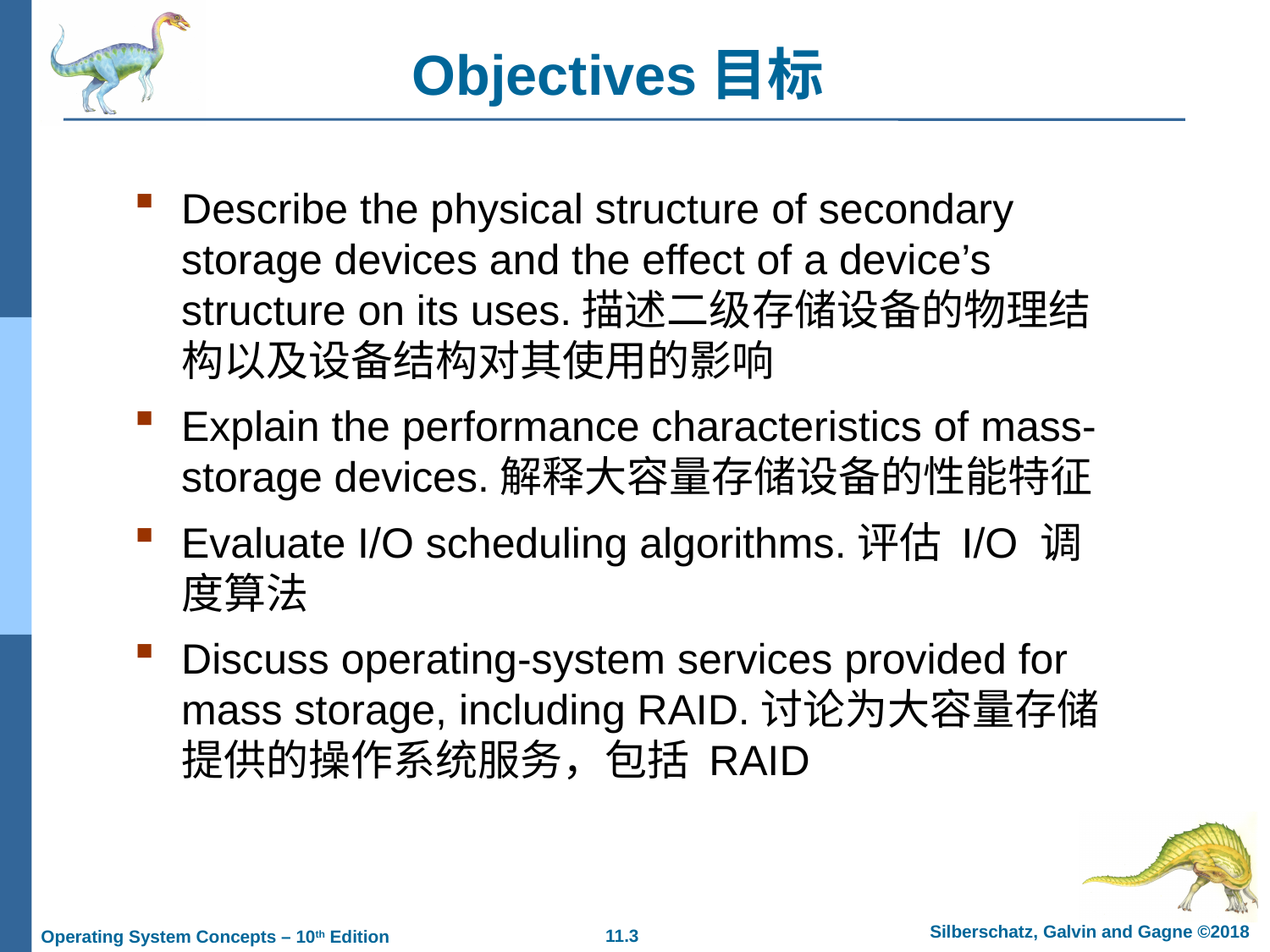

# Objectives目标
Describe the physical structure of secondary storage devices and the effect of a device’s structure on its uses.描述二级存储设备的物理结构以及设备结构对其使用的影响
Explain the performance characteristics of mass-storage devices.解释大容量存储设备的性能特征
Evaluate I/O scheduling algorithms.评估 I/O 调度算法
Discuss operating-system services provided for mass storage, including RAID.讨论为大容量存储提供的操作系统服务，包括 RAID